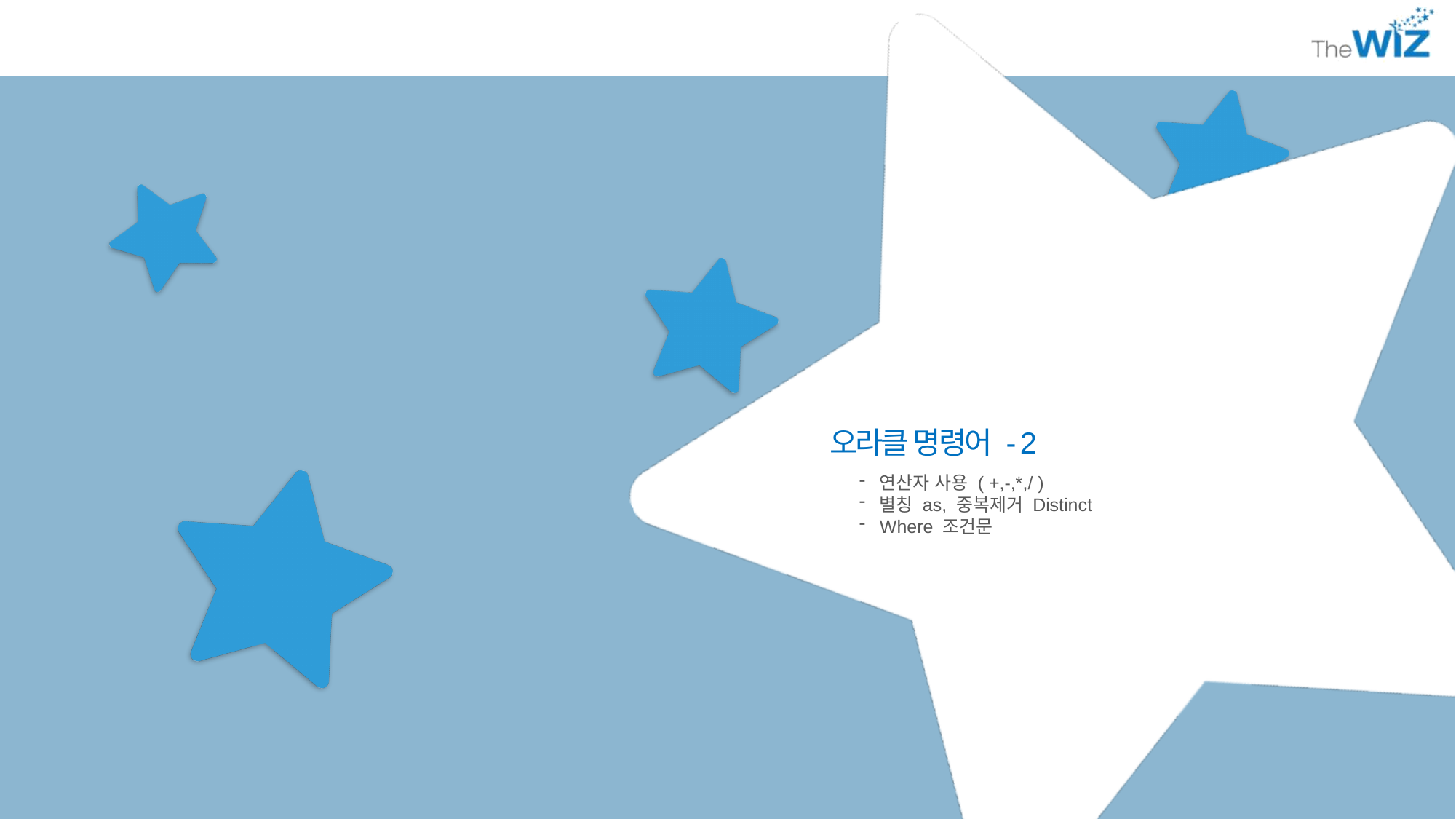

오라클 명령어 - 2
연산자 사용 ( +,-,*,/ )
별칭 as, 중복제거 Distinct
Where 조건문